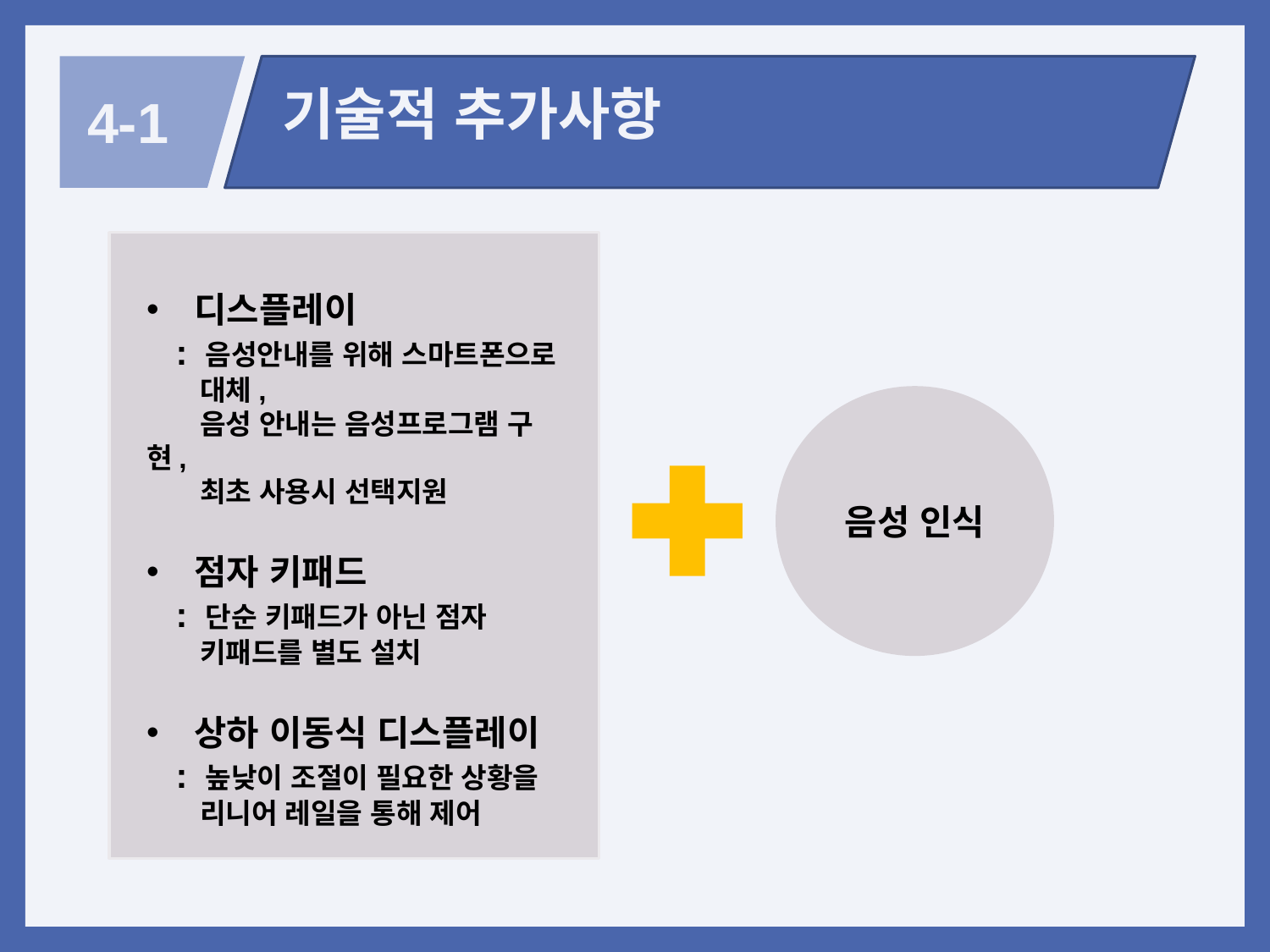

기술적 추가사항
4-1

디스플레이
   : 음성안내를 위해 스마트폰으로
      대체,
      음성 안내는 음성프로그램 구현,
      최초 사용시 선택지원

점자 키패드
   : 단순 키패드가 아닌 점자
      키패드를 별도 설치

상하 이동식 디스플레이
   : 높낮이 조절이 필요한 상황을
      리니어 레일을 통해 제어
음성 인식